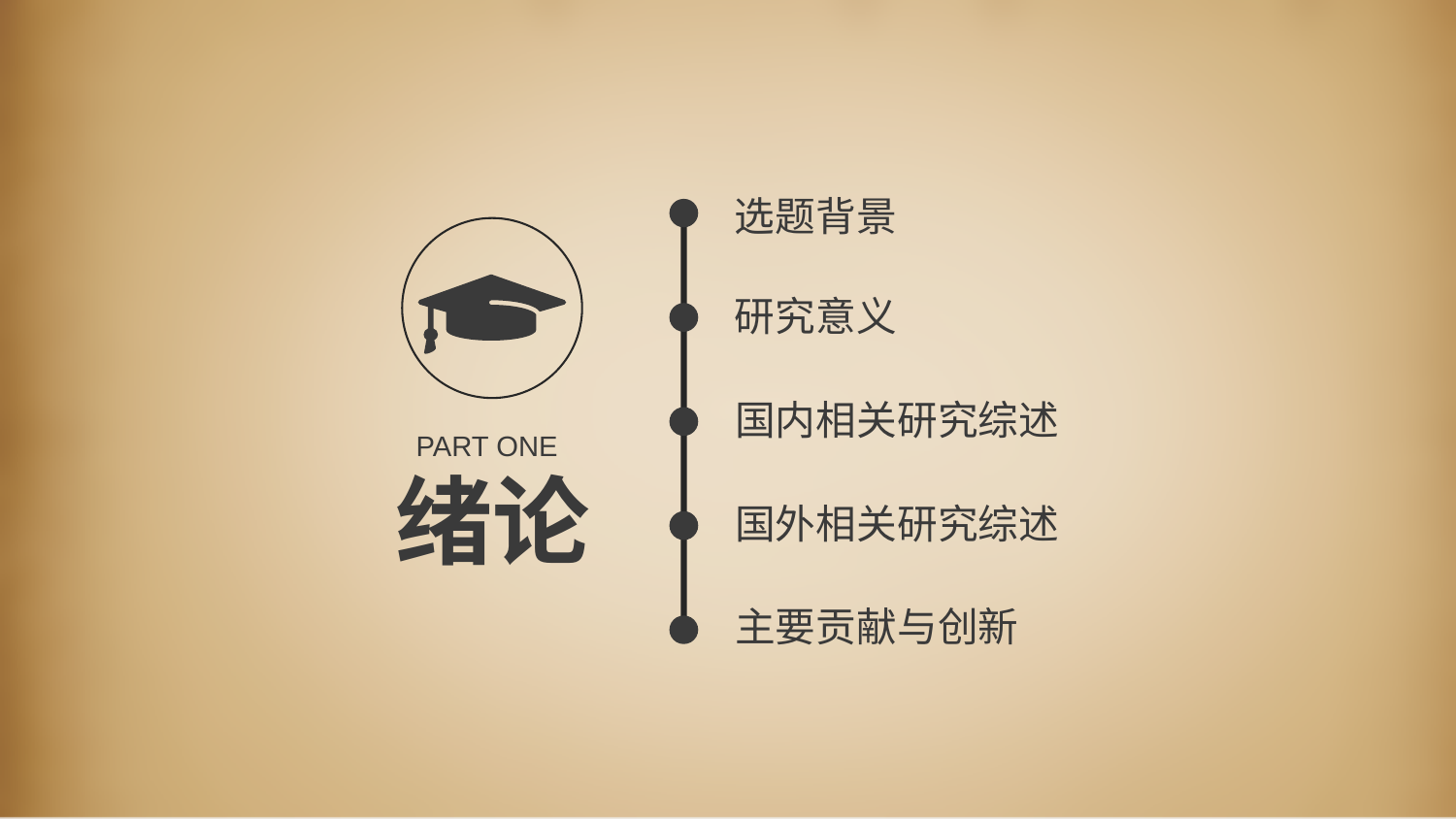

选题背景

研究意义
国内相关研究综述
PART ONE
绪论
国外相关研究综述
主要贡献与创新